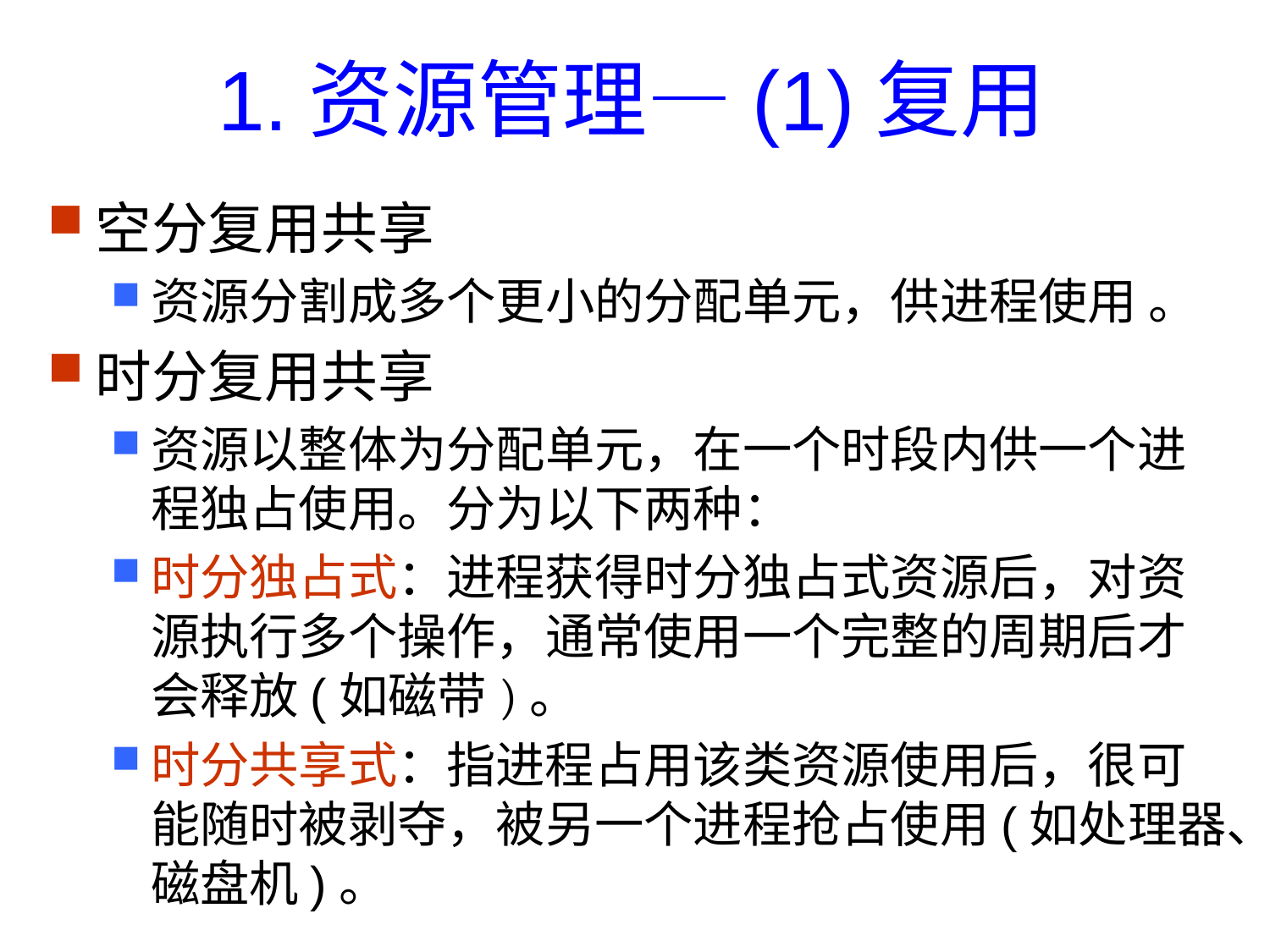

# 1.资源管理—(1)复用
空分复用共享
资源分割成多个更小的分配单元，供进程使用 。
时分复用共享
资源以整体为分配单元，在一个时段内供一个进程独占使用。分为以下两种：
时分独占式：进程获得时分独占式资源后，对资源执行多个操作，通常使用一个完整的周期后才会释放(如磁带)。
时分共享式：指进程占用该类资源使用后，很可能随时被剥夺，被另一个进程抢占使用(如处理器、磁盘机)。